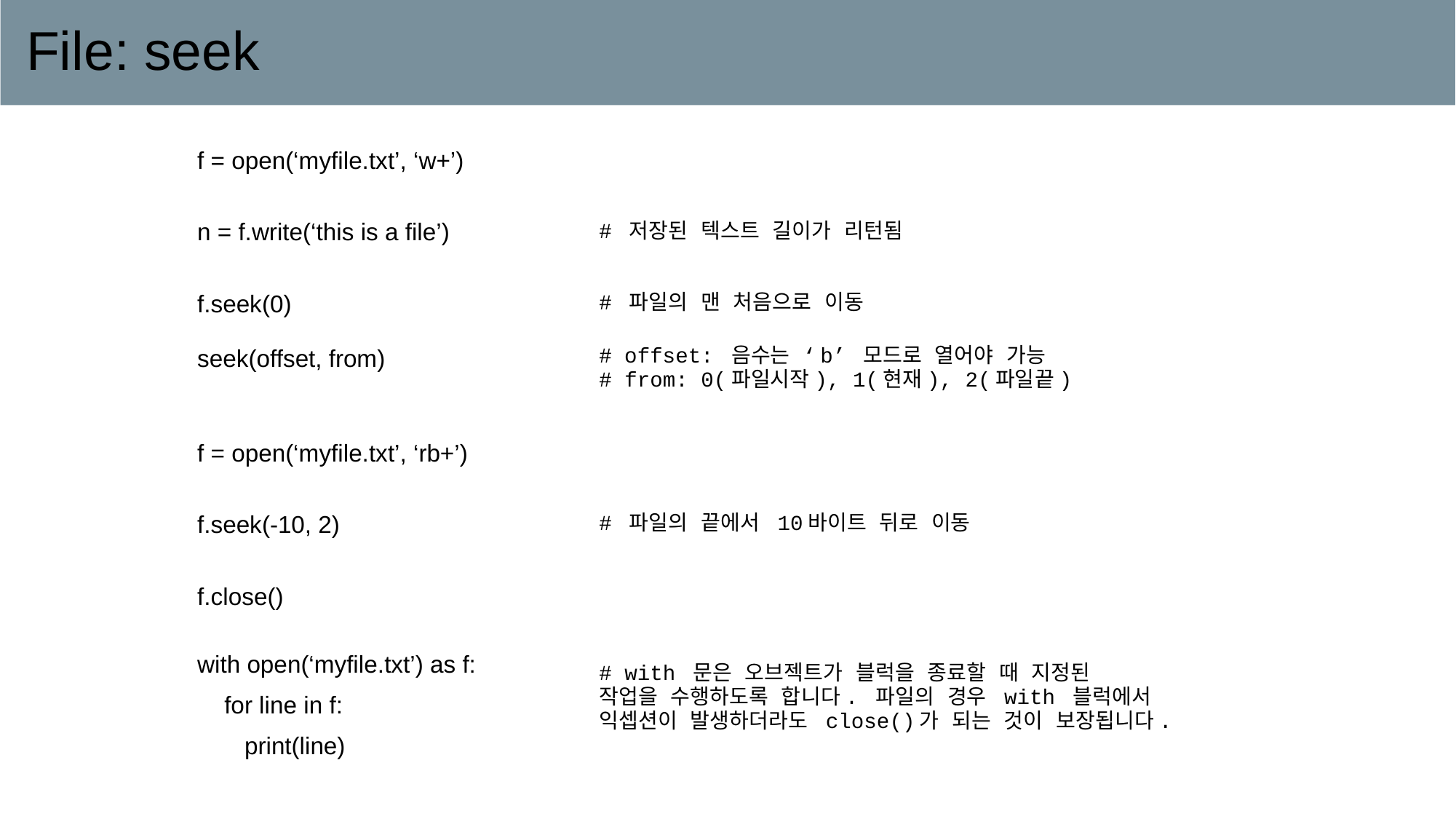

# File: seek
| f = open(‘myfile.txt’, ‘w+’) |  |
| --- | --- |
| n = f.write(‘this is a file’) | # 저장된 텍스트 길이가 리턴됨 |
| f.seek(0) | # 파일의 맨 처음으로 이동 |
| seek(offset, from) | # offset: 음수는 ‘b’ 모드로 열어야 가능 # from: 0(파일시작), 1(현재), 2(파일끝) |
| f = open(‘myfile.txt’, ‘rb+’) |  |
| --- | --- |
| f.seek(-10, 2) | # 파일의 끝에서 10바이트 뒤로 이동 |
| f.close() |  |
| with open(‘myfile.txt’) as f: for line in f: print(line) | # with 문은 오브젝트가 블럭을 종료할 때 지정된 작업을 수행하도록 합니다. 파일의 경우 with 블럭에서 익셉션이 발생하더라도 close()가 되는 것이 보장됩니다. |